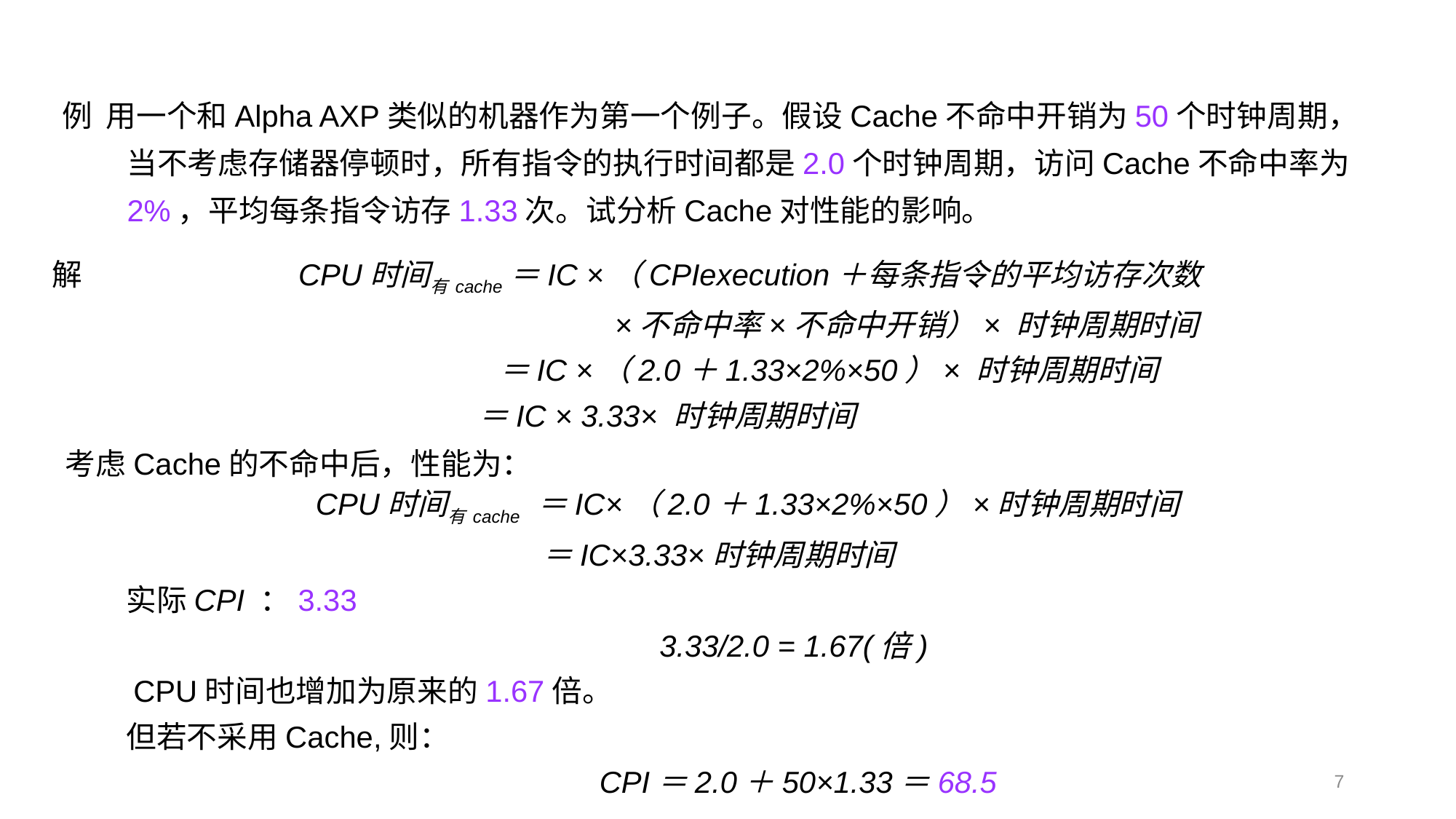

例  用一个和Alpha AXP类似的机器作为第一个例子。假设Cache不命中开销为50个时钟周期，当不考虑存储器停顿时，所有指令的执行时间都是2.0个时钟周期，访问Cache不命中率为2%，平均每条指令访存1.33次。试分析Cache对性能的影响。
解                               CPU时间有cache＝IC ×（CPIexecution＋每条指令的平均访存次数
                                              ×不命中率×不命中开销）× 时钟周期时间
                                 ＝IC ×（2.0＋1.33×2%×50）× 时钟周期时间
＝IC × 3.33× 时钟周期时间
考虑Cache的不命中后，性能为：
 　 CPU时间有cache  ＝IC×（2.0＋1.33×2%×50）×时钟周期时间
＝IC×3.33×时钟周期时间
　　实际CPI ：3.33
　　　　　3.33/2.0 = 1.67(倍)
　　CPU时间也增加为原来的1.67倍。
　　但若不采用Cache,则：
　　　　　CPI＝2.0＋50×1.33＝68.5
7